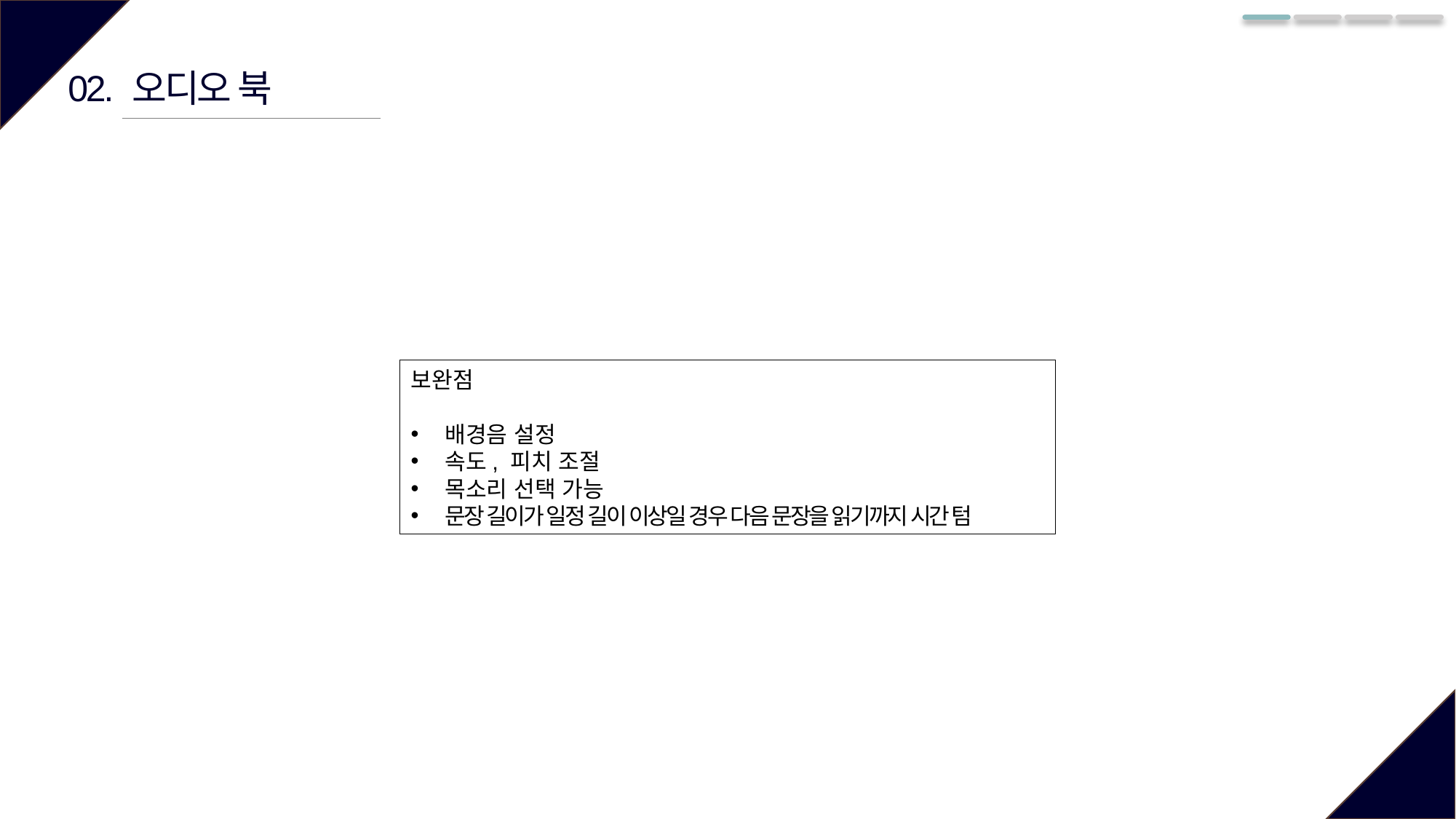

오디오 북
02.

보완점

배경음 설정
속도, 피치 조절
목소리 선택 가능
문장 길이가 일정 길이 이상일 경우 다음 문장을 읽기까지 시간 텀